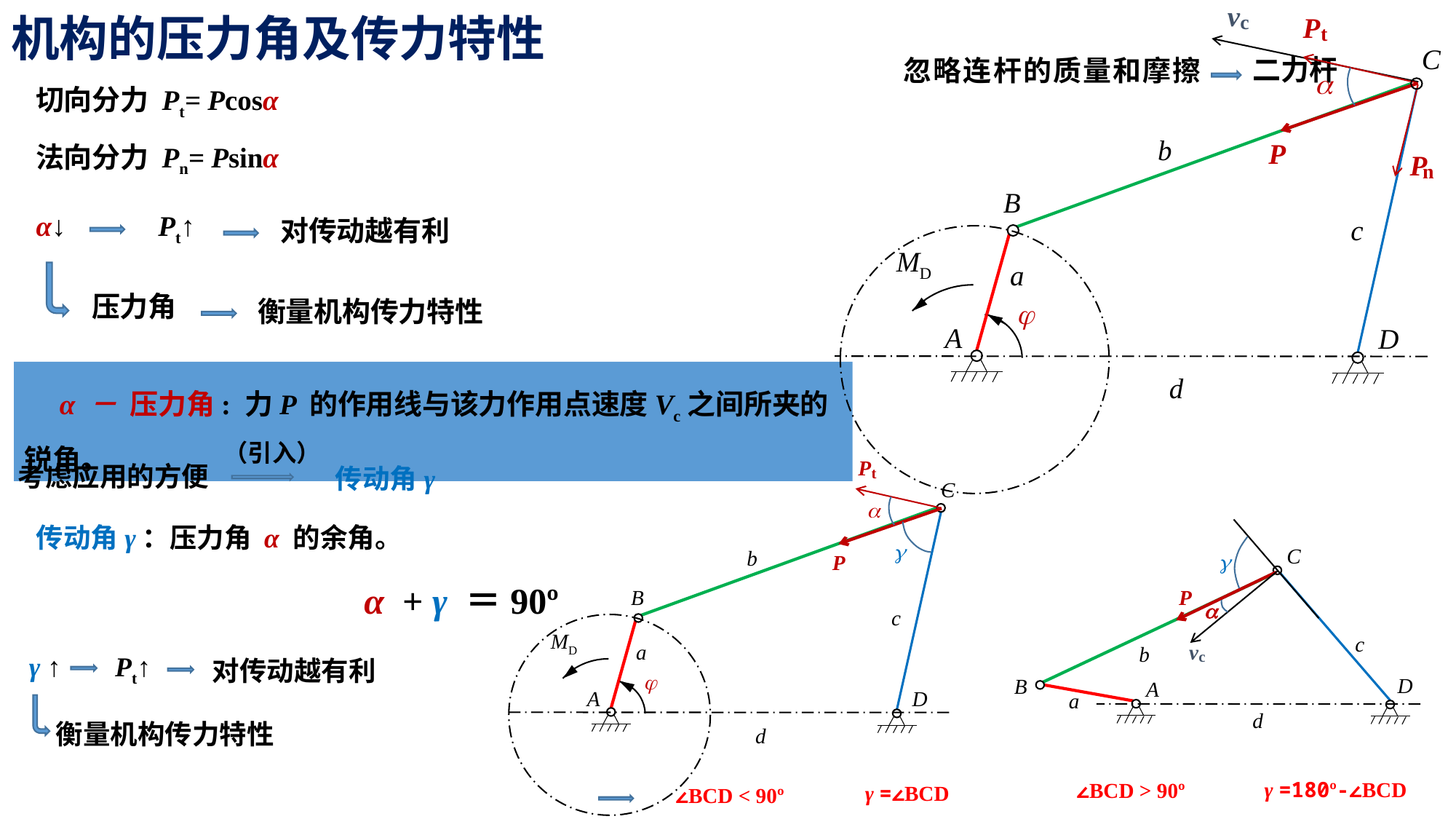

v
c
# 机构的压力角及传力特性
P
 t
C
二力杆
忽略连杆的质量和摩擦
α

切向分力 Pt= Pcosα

b
P
法向分力 Pn= Psinα
P
n
B
c
α↓
Pt↑
对传动越有利

MD
a

压力角

衡量机构传力特性
ϕ
A
D

d
　α －  压力角: 力P 的作用线与该力作用点速度Vc之间所夹的锐角。
（引入）
P
 t
考虑应用的方便
传动角γ
C

b
B
c

MD
a

ϕ
A
D

d

α

传动角γ：压力角 α 的余角。

γ
C

c
b
D
B
A
a

d

γ
P
          α  + γ ＝90º
P
α

v
c
γ ↑
Pt↑
对传动越有利

衡量机构传力特性
γ =180º-∠BCD
∠BCD > 90º
γ =∠BCD
∠BCD < 90º